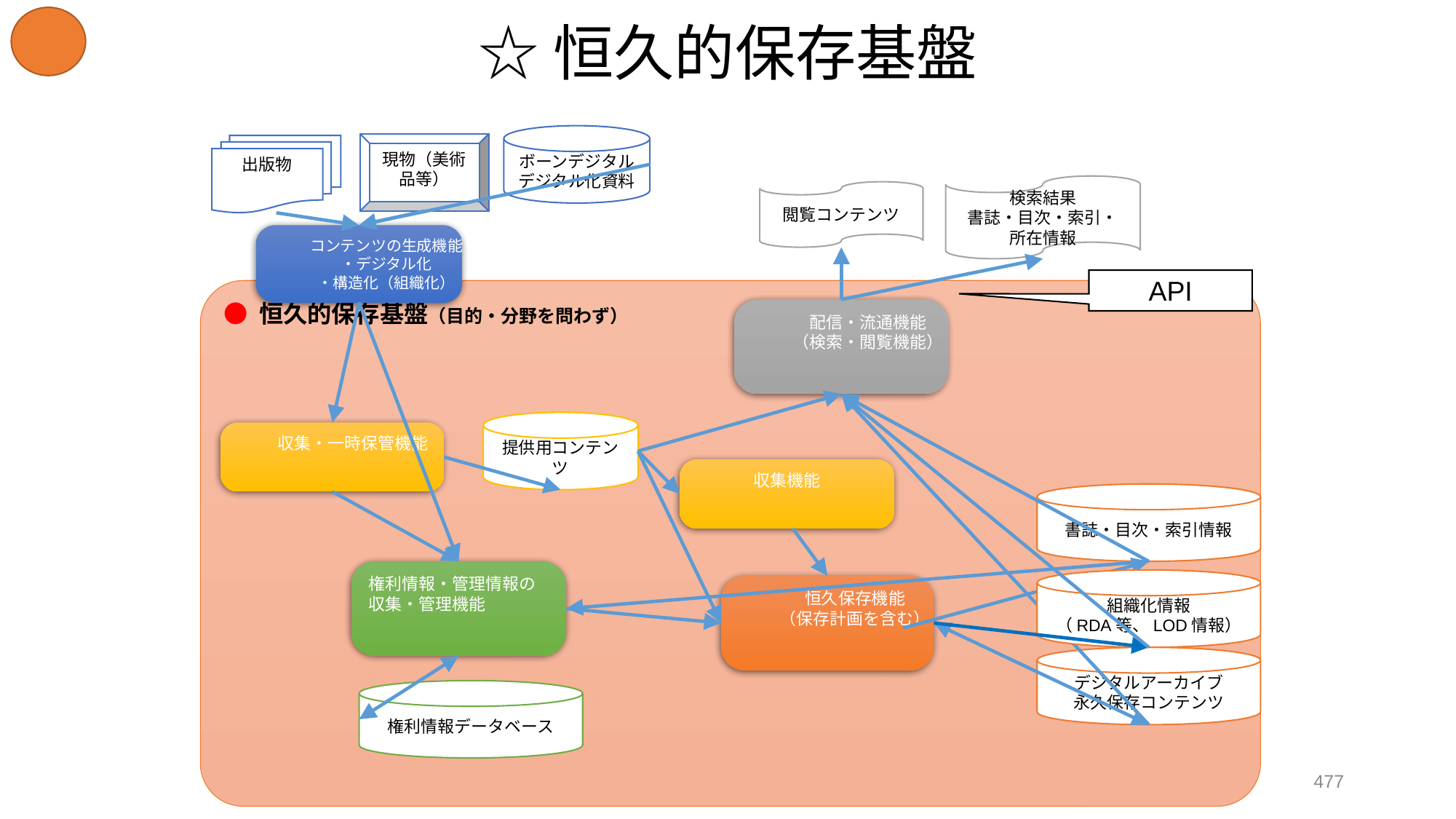

# ☆恒久的保存基盤
ナショナルアーカイブ

ボーンデジタル
デジタル化資料
現物（美術品等）
出版物
検索結果
書誌・目次・索引・
所在情報
閲覧コンテンツ
コンテンツの生成機能
・デジタル化
・構造化（組織化）
API
● 恒久的保存基盤（目的・分野を問わず）
配信・流通機能
（検索・閲覧機能）
提供用コンテンツ
収集・一時保管機能
収集機能
書誌・目次・索引情報
権利情報・管理情報の
収集・管理機能
組織化情報
（RDA等、LOD情報）
恒久保存機能
（保存計画を含む）
デジタルアーカイブ
永久保存コンテンツ
権利情報データベース

477